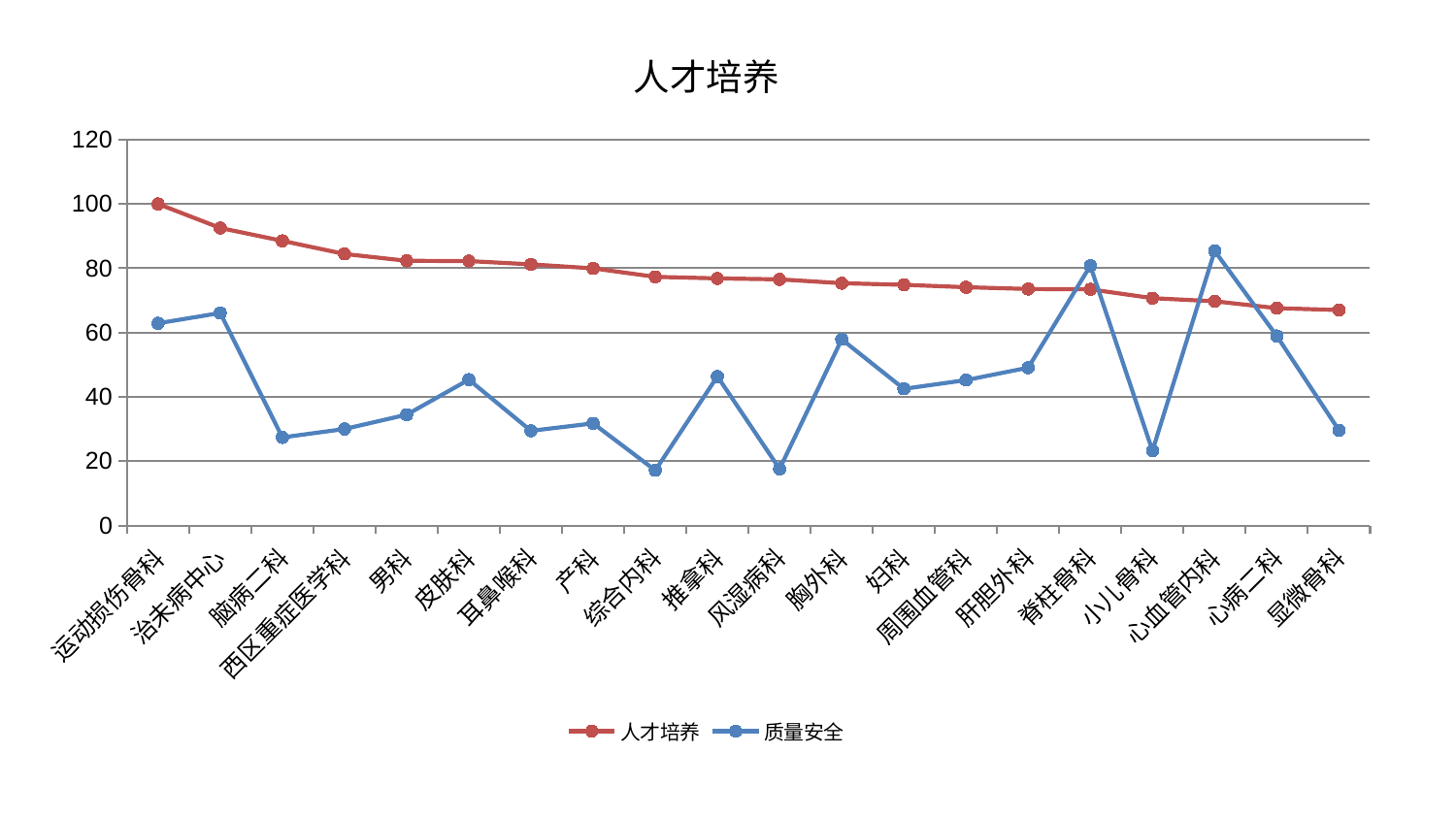

### Chart: 人才培养

| Category | 人才培养 | 质量安全 |
|---|---|---|
| 运动损伤骨科 | 100.0 | 62.89075418915534 |
| 治未病中心 | 92.52996495383408 | 66.09290024718126 |
| 脑病二科 | 88.52684492441004 | 27.3772259911638 |
| 西区重症医学科 | 84.4486167161522 | 30.00040573936189 |
| 男科 | 82.32592954484342 | 34.46343471184257 |
| 皮肤科 | 82.23421925644767 | 45.3620069566152 |
| 耳鼻喉科 | 81.20675369238947 | 29.422199373736515 |
| 产科 | 79.95874219970106 | 31.75269181990158 |
| 综合内科 | 77.33260861566555 | 17.135064778175746 |
| 推拿科 | 76.84509201358745 | 46.37160158877645 |
| 风湿病科 | 76.53967428208806 | 17.602087486439668 |
| 胸外科 | 75.35268796967458 | 57.88740435489755 |
| 妇科 | 74.85853726316803 | 42.48451547586021 |
| 周围血管科 | 74.09660195113834 | 45.22002024140738 |
| 肝胆外科 | 73.54824564469418 | 49.089748478241944 |
| 脊柱骨科 | 73.439932013332 | 80.76516959676731 |
| 小儿骨科 | 70.70578621541068 | 23.254100976744116 |
| 心血管内科 | 69.7469454334057 | 85.3836115186383 |
| 心病二科 | 67.5775470447799 | 58.93872473961447 |
| 显微骨科 | 67.0189599548338 | 29.61467620967902 |
269